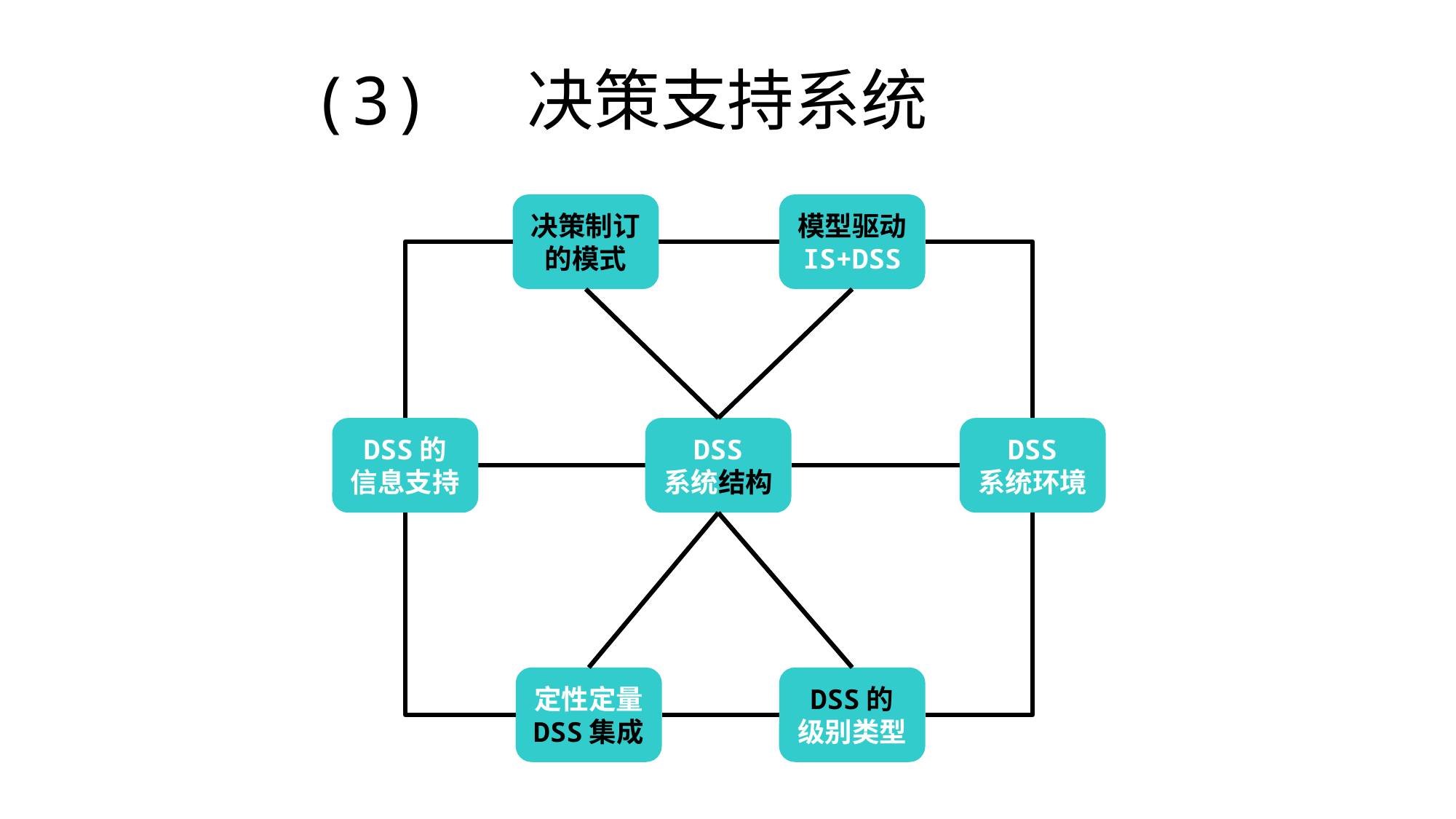

# (3)  决策支持系统
决策制订的模式
模型驱动
IS+DSS
DSS的
信息支持
DSS
系统结构
DSS
系统环境
定性定量
DSS集成
DSS的
级别类型